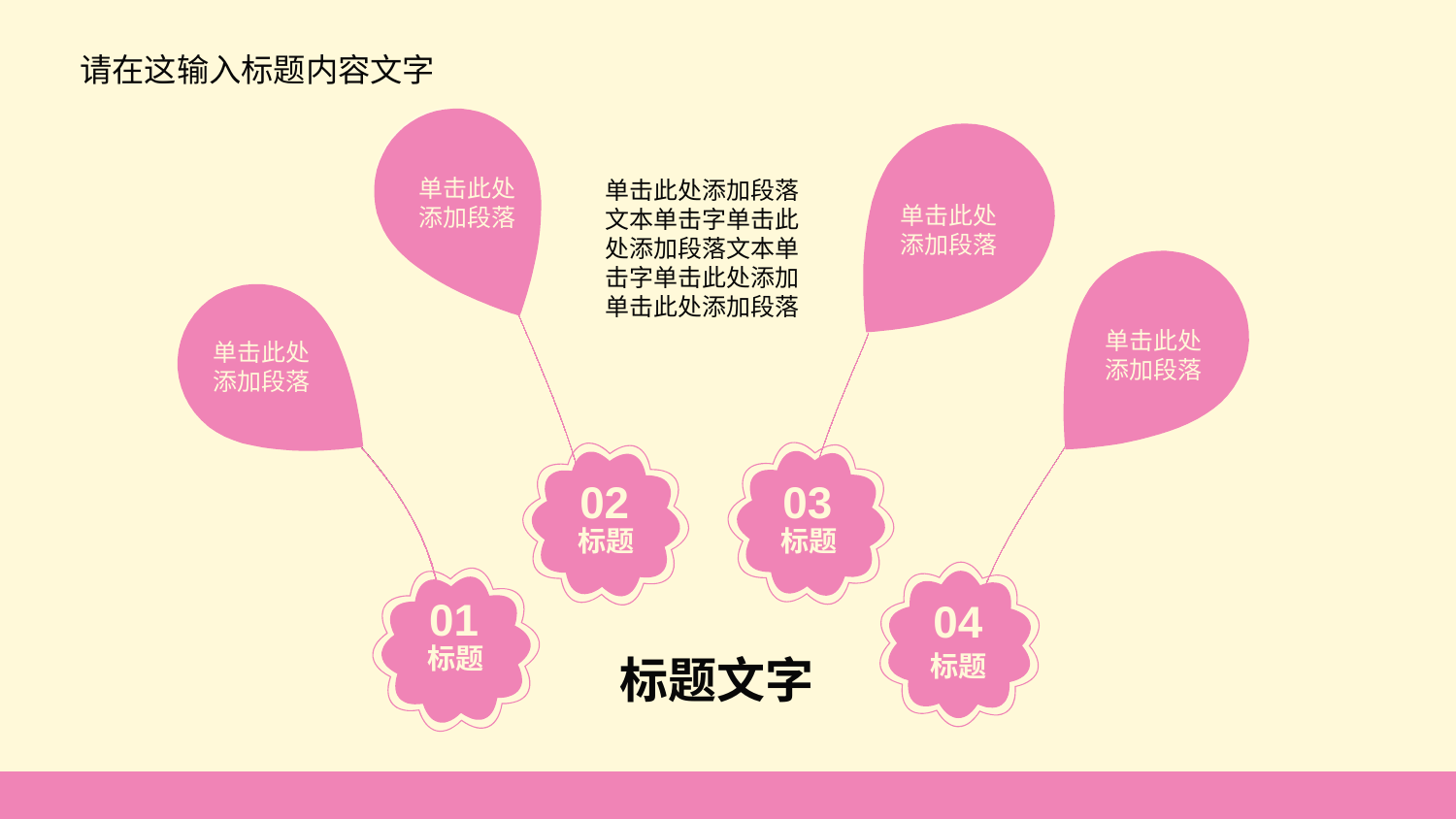

请在这输入标题内容文字

单击此处添加段落

02
标题

单击此处添加段落

03
标题
单击此处添加段落文本单击字单击此处添加段落文本单击字单击此处添加单击此处添加段落

单击此处添加段落

04
 标题

单击此处添加段落

01
标题
标题文字